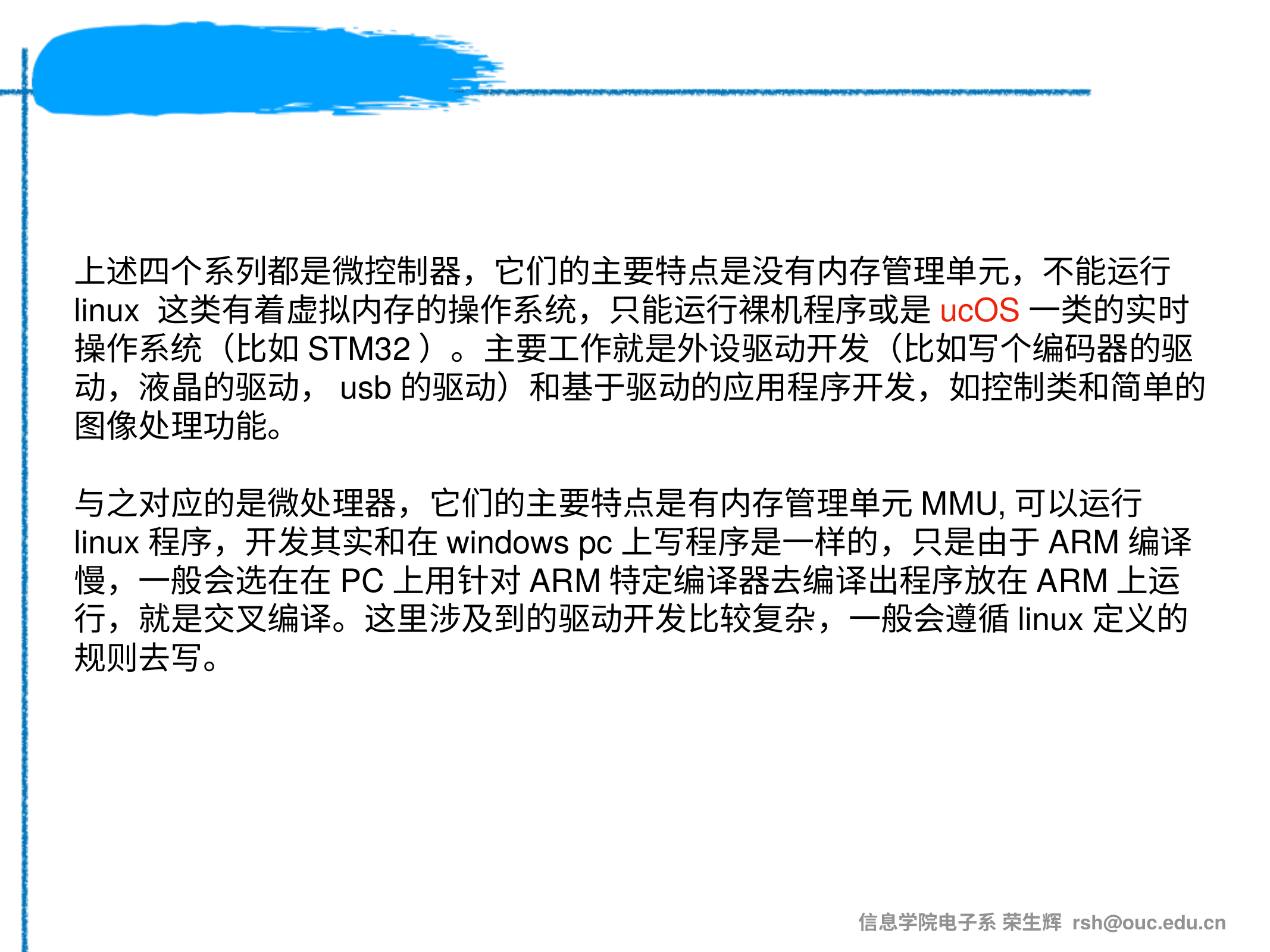

#
上述四个系列都是微控制器，它们的主要特点是没有内存管理单元，不能运行linux 这类有着虚拟内存的操作系统，只能运行裸机程序或是ucOS一类的实时操作系统（比如STM32）。主要工作就是外设驱动开发（比如写个编码器的驱动，液晶的驱动，usb的驱动）和基于驱动的应用程序开发，如控制类和简单的图像处理功能。

与之对应的是微处理器，它们的主要特点是有内存管理单元MMU,可以运行linux程序，开发其实和在windows pc上写程序是一样的，只是由于ARM编译慢，一般会选在在PC上用针对ARM特定编译器去编译出程序放在ARM上运行，就是交叉编译。这里涉及到的驱动开发比较复杂，一般会遵循linux定义的规则去写。